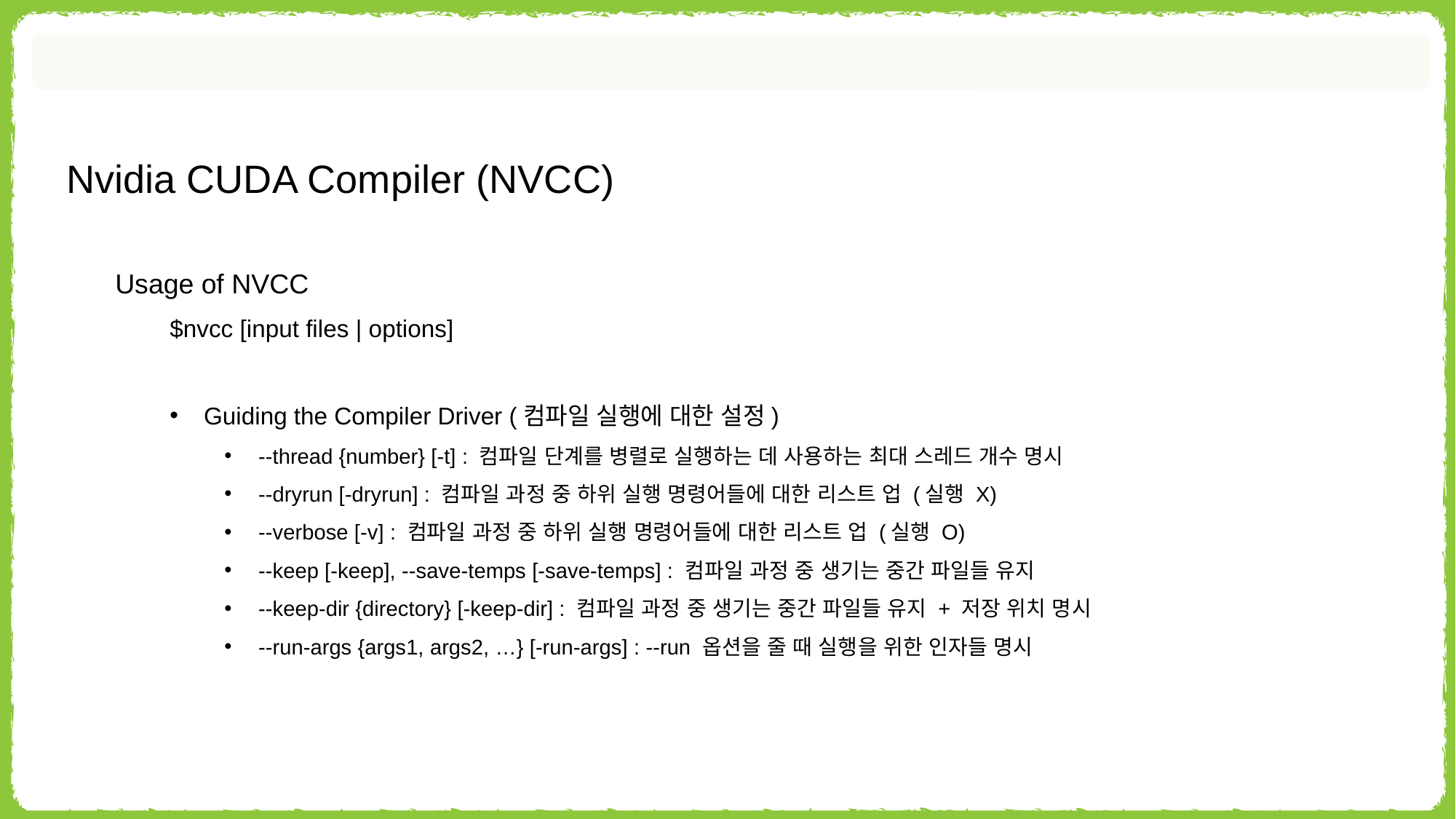

Nvidia CUDA Compiler (NVCC)
Usage of NVCC
$nvcc [input files | options]

Guiding the Compiler Driver (컴파일 실행에 대한 설정)
--thread {number} [-t] : 컴파일 단계를 병렬로 실행하는 데 사용하는 최대 스레드 개수 명시
--dryrun [-dryrun] : 컴파일 과정 중 하위 실행 명령어들에 대한 리스트 업 (실행 X)
--verbose [-v] : 컴파일 과정 중 하위 실행 명령어들에 대한 리스트 업 (실행 O)
--keep [-keep], --save-temps [-save-temps] : 컴파일 과정 중 생기는 중간 파일들 유지
--keep-dir {directory} [-keep-dir] : 컴파일 과정 중 생기는 중간 파일들 유지 + 저장 위치 명시
--run-args {args1, args2, …} [-run-args] : --run 옵션을 줄 때 실행을 위한 인자들 명시